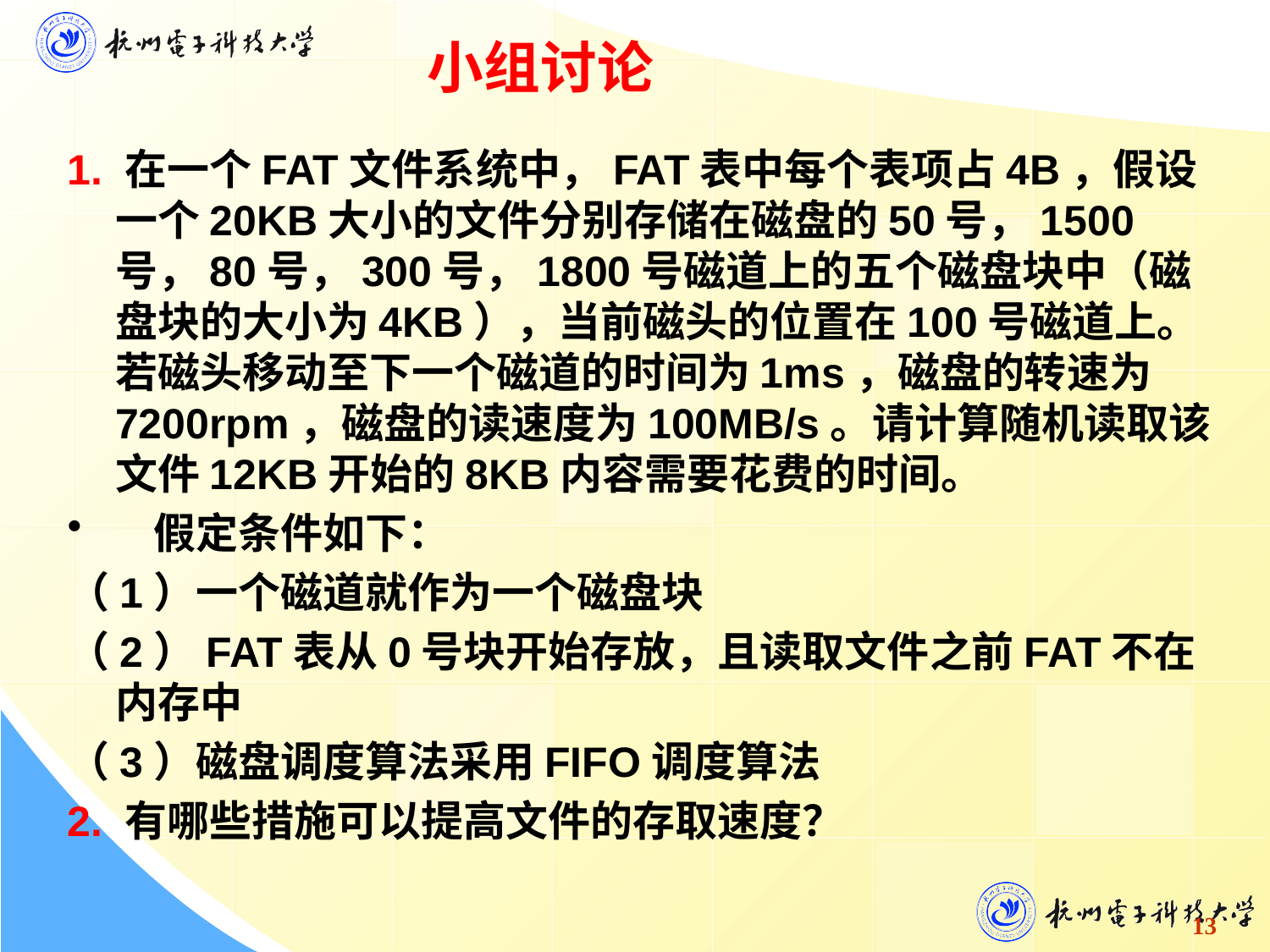

小组讨论
1. 在一个FAT文件系统中，FAT表中每个表项占4B，假设一个20KB大小的文件分别存储在磁盘的50号，1500号，80号，300号，1800号磁道上的五个磁盘块中（磁盘块的大小为4KB），当前磁头的位置在100号磁道上。若磁头移动至下一个磁道的时间为1ms，磁盘的转速为7200rpm，磁盘的读速度为100MB/s。请计算随机读取该文件12KB开始的8KB内容需要花费的时间。
   假定条件如下：
（1）一个磁道就作为一个磁盘块
（2）FAT表从0号块开始存放，且读取文件之前FAT不在内存中
（3）磁盘调度算法采用FIFO调度算法
2. 有哪些措施可以提高文件的存取速度？
13